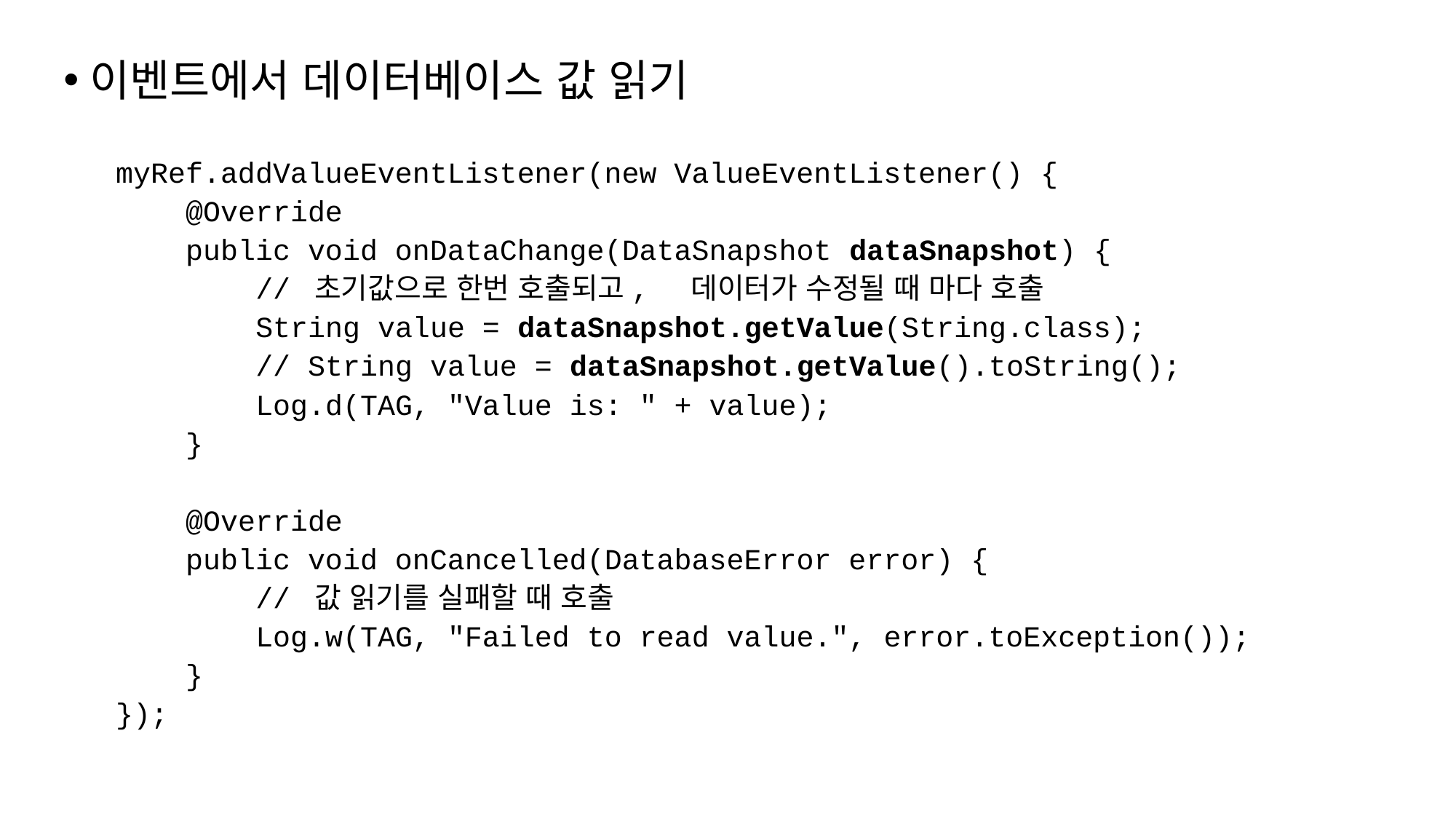

이벤트에서 데이터베이스 값 읽기

myRef.addValueEventListener(new ValueEventListener() {
    @Override
    public void onDataChange(DataSnapshot dataSnapshot) {
        // 초기값으로 한번 호출되고,  데이터가 수정될 때 마다 호출
        String value = dataSnapshot.getValue(String.class);
        // String value = dataSnapshot.getValue().toString();
        Log.d(TAG, "Value is: " + value);
    }

    @Override
    public void onCancelled(DatabaseError error) {
        // 값 읽기를 실패할 때 호출
        Log.w(TAG, "Failed to read value.", error.toException());
    }
});